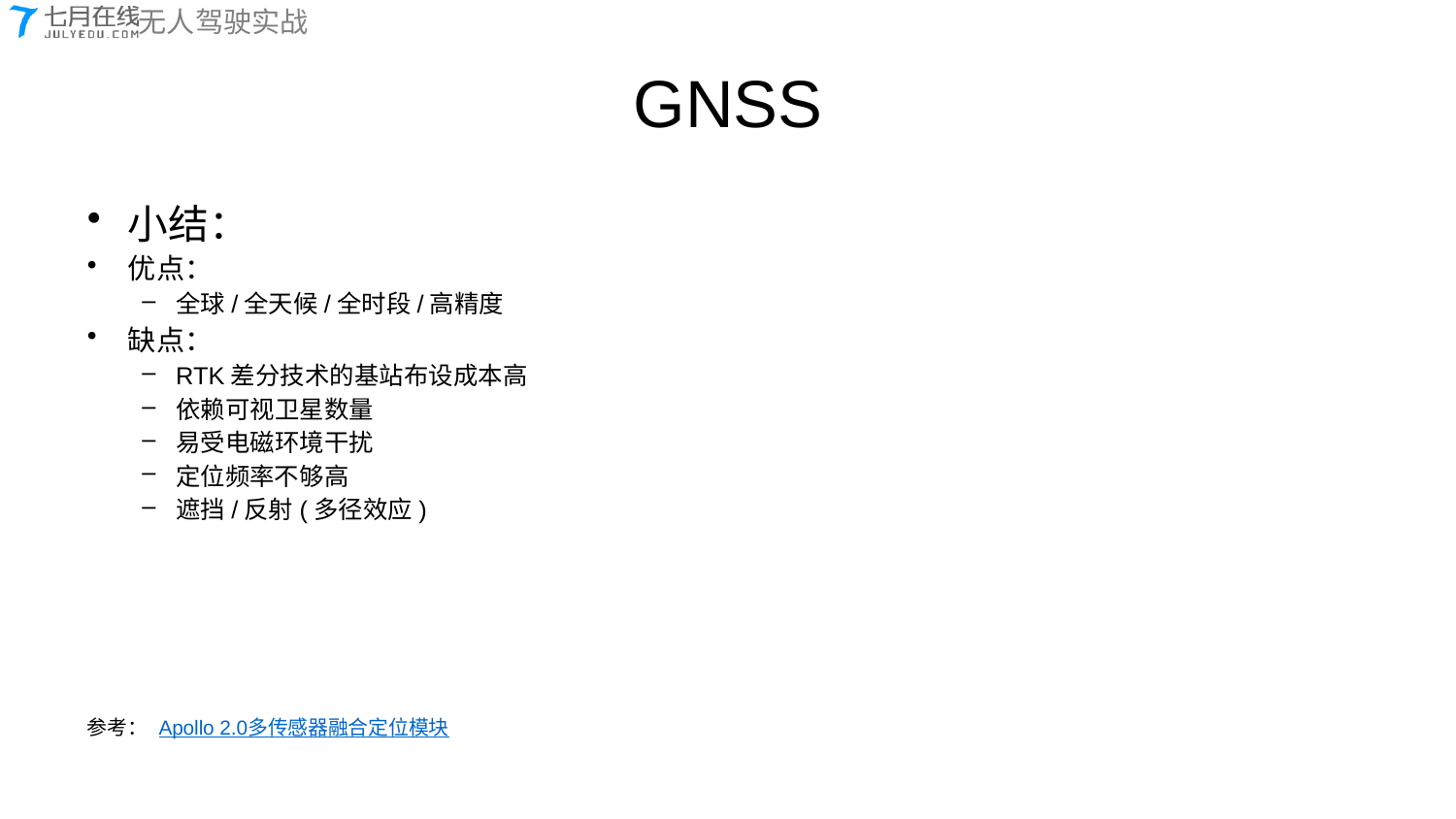

# GNSS
小结：
优点：
全球/全天候/全时段/高精度
缺点：
RTK差分技术的基站布设成本高
依赖可视卫星数量
易受电磁环境干扰
定位频率不够高
遮挡/反射(多径效应)

参考：  Apollo 2.0多传感器融合定位模块